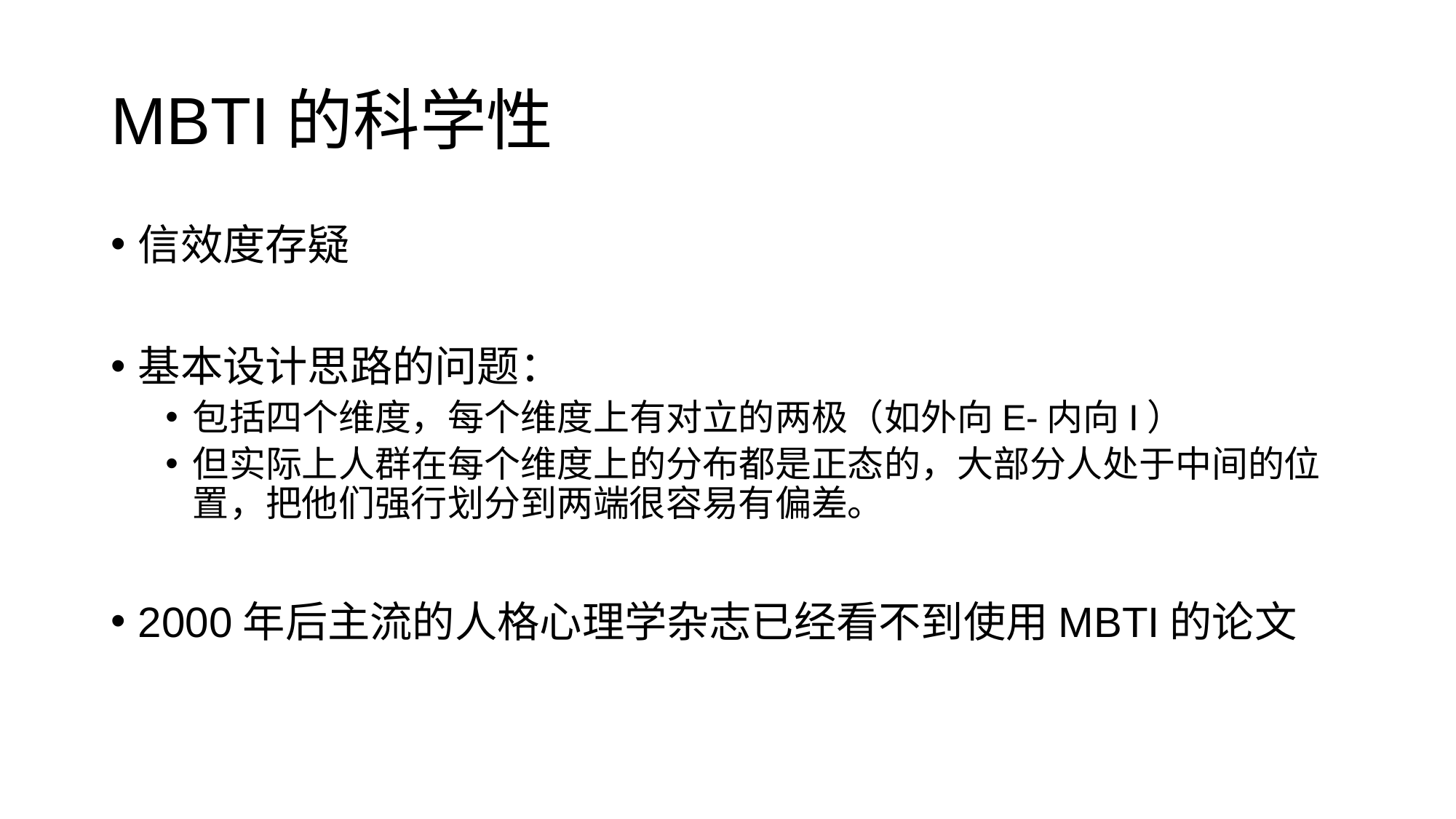

# MBTI的科学性
信效度存疑

基本设计思路的问题：
包括四个维度，每个维度上有对立的两极（如外向E-内向I）
但实际上人群在每个维度上的分布都是正态的，大部分人处于中间的位置，把他们强行划分到两端很容易有偏差。

2000年后主流的人格心理学杂志已经看不到使用MBTI的论文